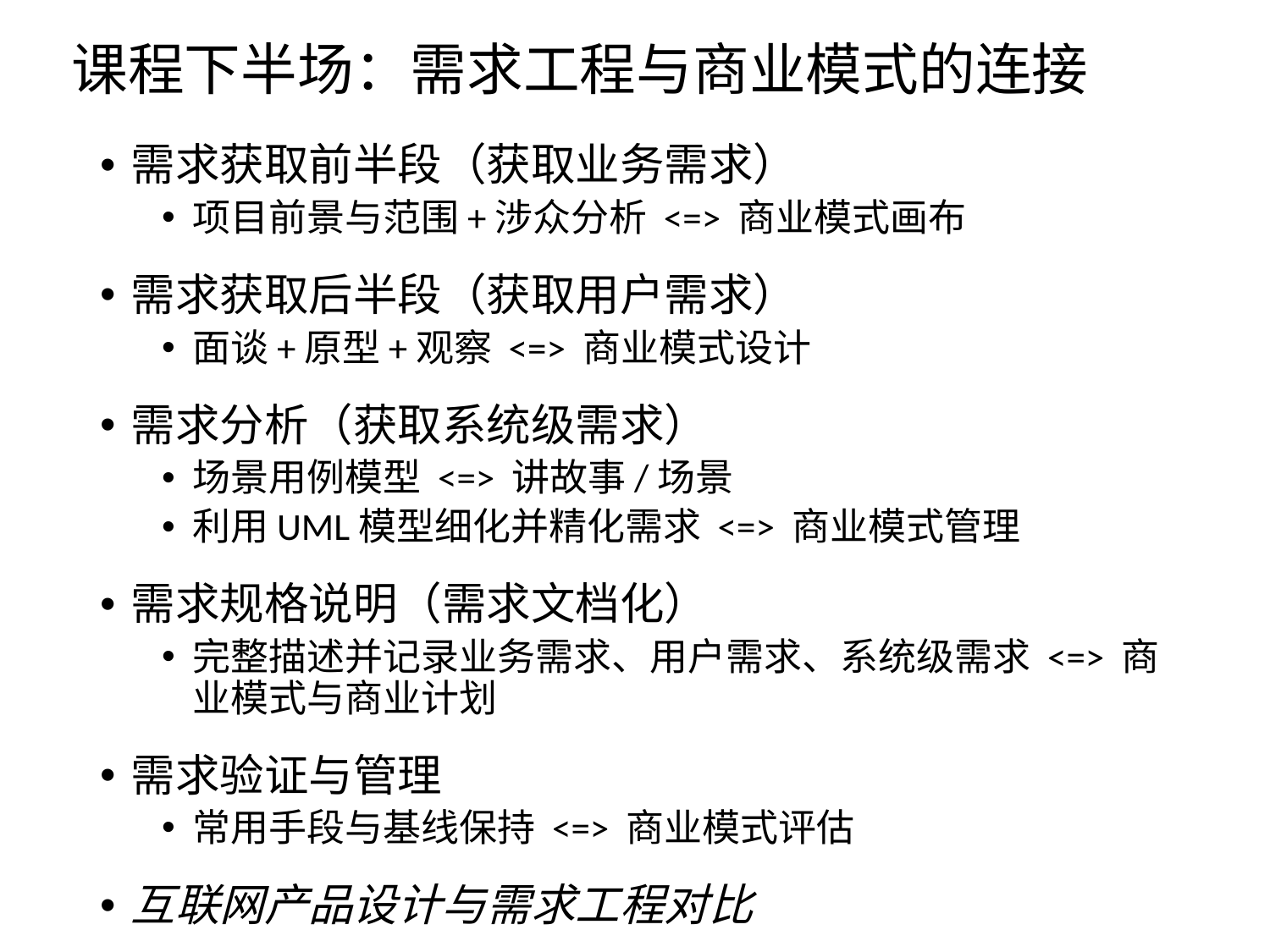

# 课程下半场：需求工程与商业模式的连接
需求获取前半段（获取业务需求）
项目前景与范围+涉众分析 <=> 商业模式画布

需求获取后半段（获取用户需求）
面谈+原型+观察 <=> 商业模式设计

需求分析（获取系统级需求）
场景用例模型 <=> 讲故事/场景
利用UML模型细化并精化需求 <=> 商业模式管理

需求规格说明（需求文档化）
完整描述并记录业务需求、用户需求、系统级需求 <=> 商业模式与商业计划

需求验证与管理
常用手段与基线保持 <=> 商业模式评估

互联网产品设计与需求工程对比